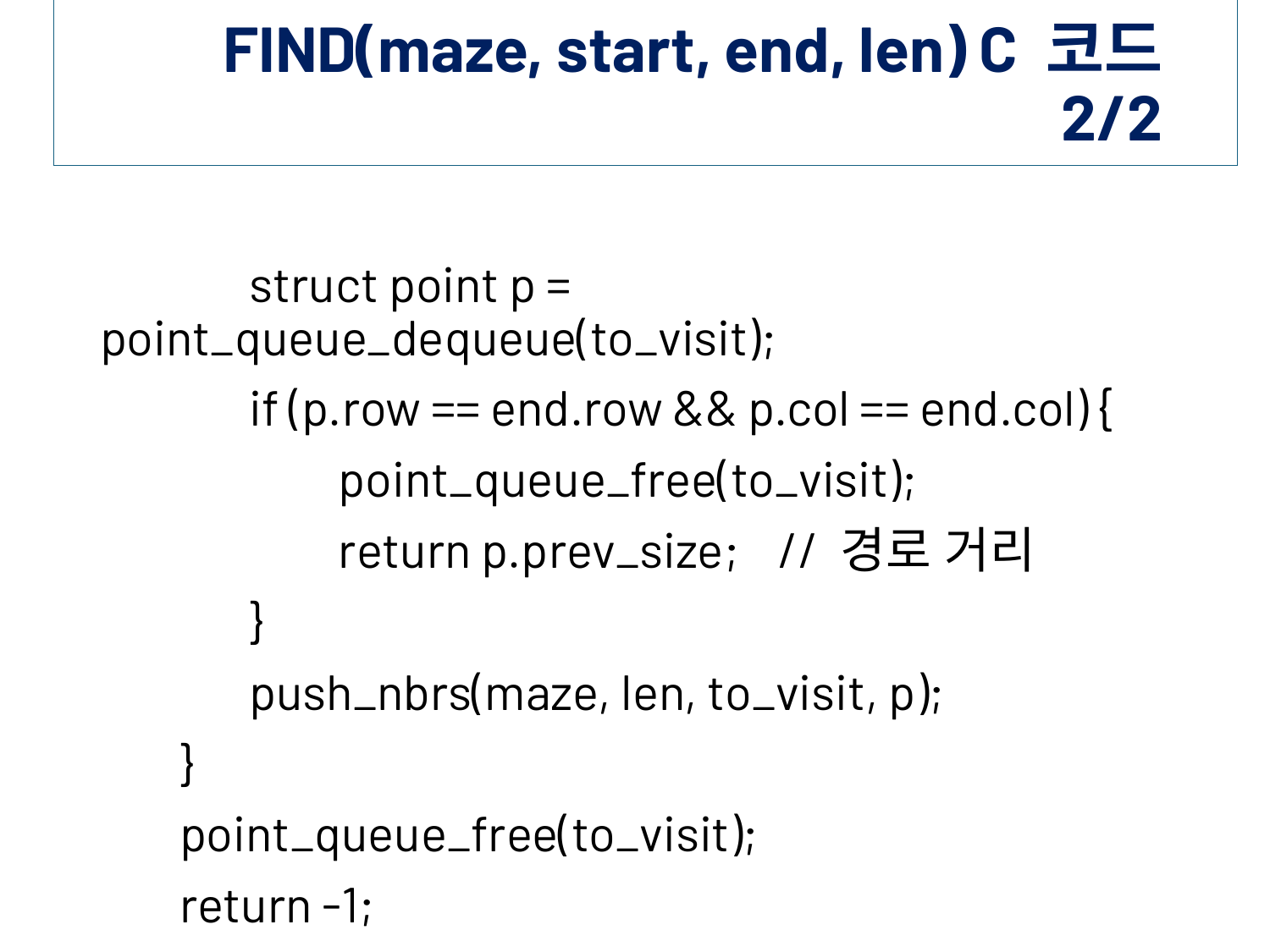

# FIND(maze, start, end, len) C 코드 2/2
               struct point p = point_queue_dequeue(to_visit);
               if (p.row == end.row && p.col == end.col) {
                        point_queue_free(to_visit);
                        return p.prev_size;    // 경로 거리
               }
               push_nbrs(maze, len, to_visit, p);
        }
        point_queue_free(to_visit);
        return -1;
}